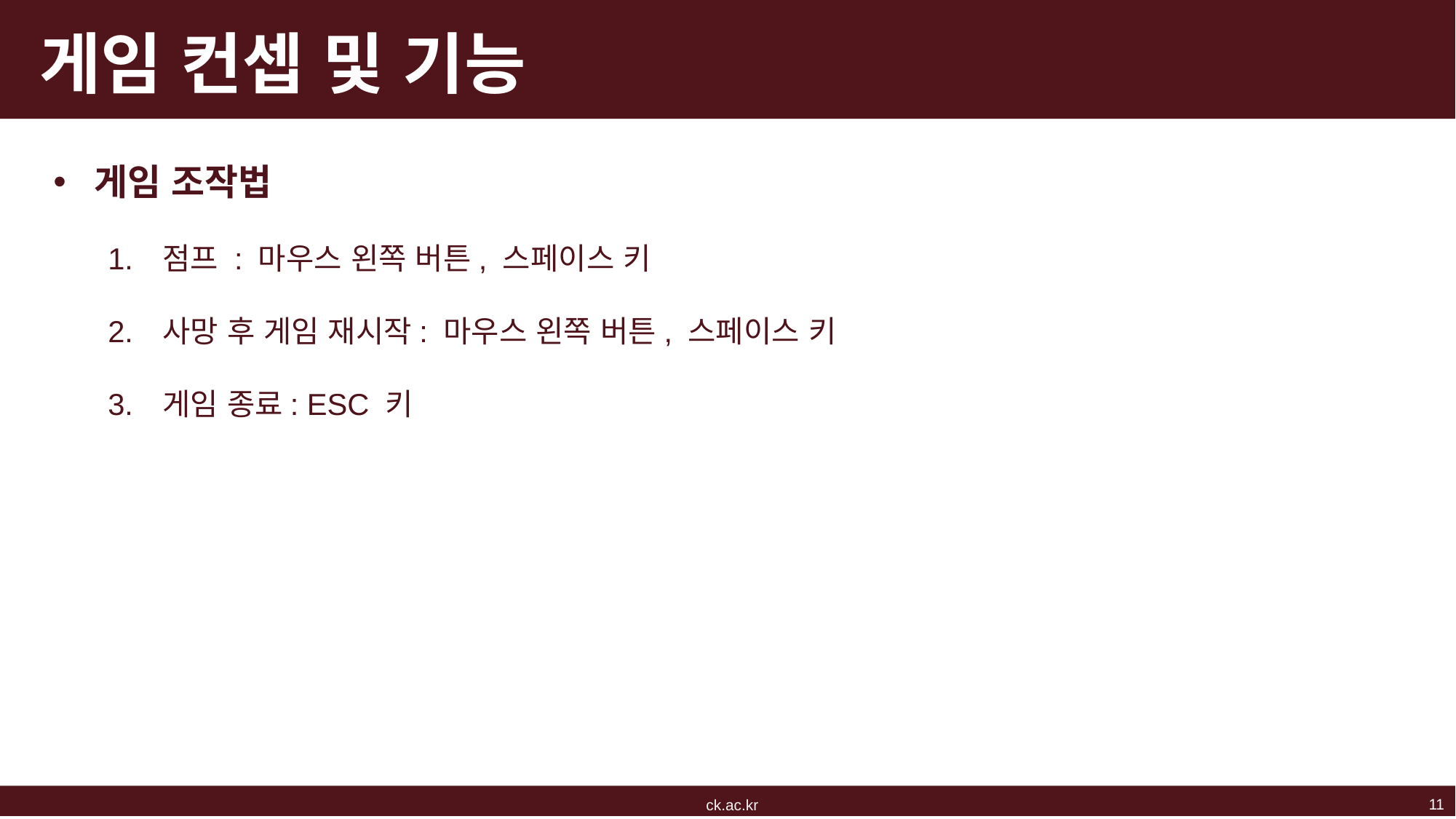

# 게임 컨셉 및 기능
게임 조작법

점프 : 마우스 왼쪽 버튼, 스페이스 키

사망 후 게임 재시작: 마우스 왼쪽 버튼, 스페이스 키

게임 종료: ESC 키
11
ck.ac.kr